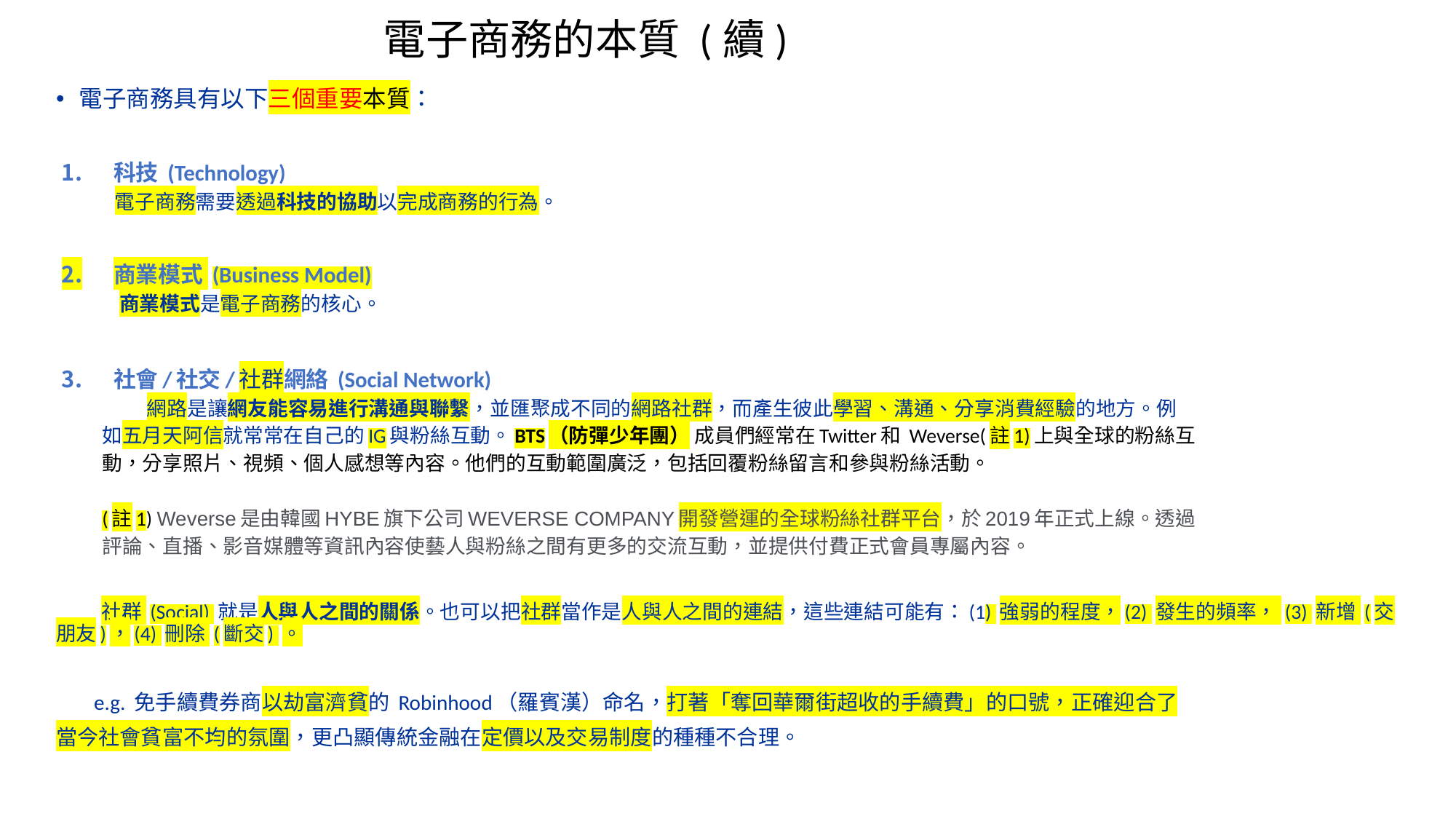

# 電子商務的本質 (續)
電子商務具有以下三個重要本質：

科技 (Technology)
  電子商務需要透過科技的協助以完成商務的行為。

商業模式 (Business Model)
   商業模式是電子商務的核心。

社會/社交/社群網絡 (Social Network)
         網路是讓網友能容易進行溝通與聯繫，並匯聚成不同的網路社群，而產生彼此學習、溝通、分享消費經驗的地方。例
如五月天阿信就常常在自己的IG與粉絲互動。BTS（防彈少年團） 成員們經常在Twitter和 Weverse(註1)上與全球的粉絲互
動，分享照片、視頻、個人感想等內容。他們的互動範圍廣泛，包括回覆粉絲留言和參與粉絲活動。

(註1) Weverse是由韓國HYBE旗下公司WEVERSE COMPANY開發營運的全球粉絲社群平台，於2019年正式上線。透過
評論、直播、影音媒體等資訊內容使藝人與粉絲之間有更多的交流互動，並提供付費正式會員專屬內容。

          社群 (Social) 就是人與人之間的關係。也可以把社群當作是人與人之間的連結，這些連結可能有：(1) 強弱的程度，(2) 發生的頻率， (3) 新增 (交朋友)，(4) 刪除 (斷交) 。

        e.g. 免手續費券商以劫富濟貧的 Robinhood（羅賓漢）命名，打著「奪回華爾街超收的手續費」的口號，正確迎合了
當今社會貧富不均的氛圍，更凸顯傳統金融在定價以及交易制度的種種不合理。